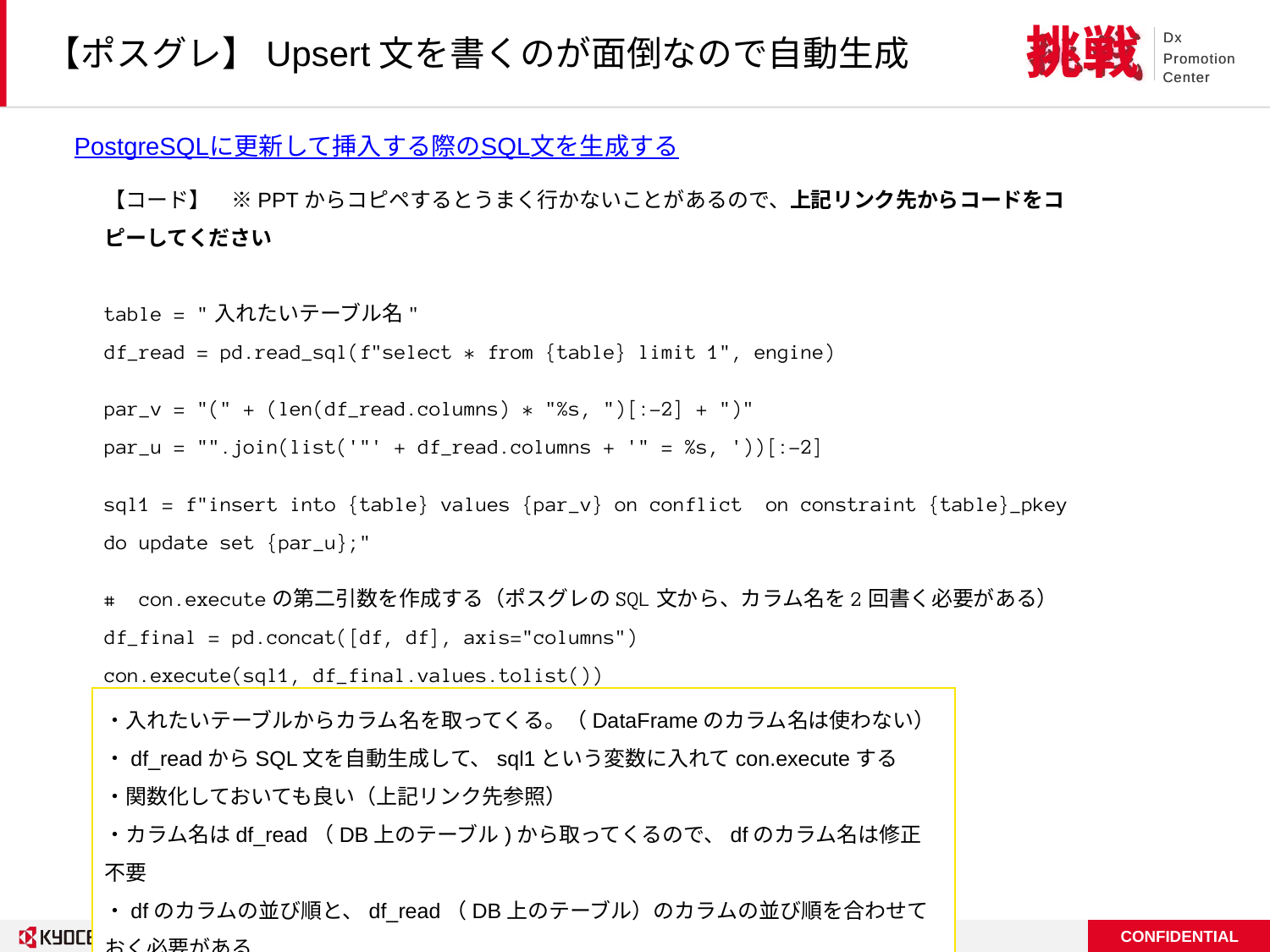

# 【ポスグレ】Upsert文を書くのが面倒なので自動生成
PostgreSQLに更新して挿入する際のSQL文を生成する
【コード】　※PPTからコピペするとうまく行かないことがあるので、上記リンク先からコードをコピーしてください

table = "入れたいテーブル名"
df_read = pd.read_sql(f"select * from {table} limit 1", engine)
​
par_v = "(" + (len(df_read.columns) * "%s, ")[:-2] + ")"
par_u = "".join(list('"' + df_read.columns + '" = %s, '))[:-2]
​
sql1 = f"insert into {table} values {par_v} on conflict  on constraint {table}_pkey do update set {par_u};"
​
#  con.executeの第二引数を作成する（ポスグレのSQL文から、カラム名を2回書く必要がある）
df_final = pd.concat([df, df], axis="columns")
con.execute(sql1, df_final.values.tolist())
・入れたいテーブルからカラム名を取ってくる。（DataFrameのカラム名は使わない）
・df_readからSQL文を自動生成して、sql1という変数に入れてcon.executeする
・関数化しておいても良い（上記リンク先参照）
・カラム名はdf_read（DB上のテーブル)から取ってくるので、dfのカラム名は修正不要
・dfのカラムの並び順と、df_read（DB上のテーブル）のカラムの並び順を合わせておく必要がある